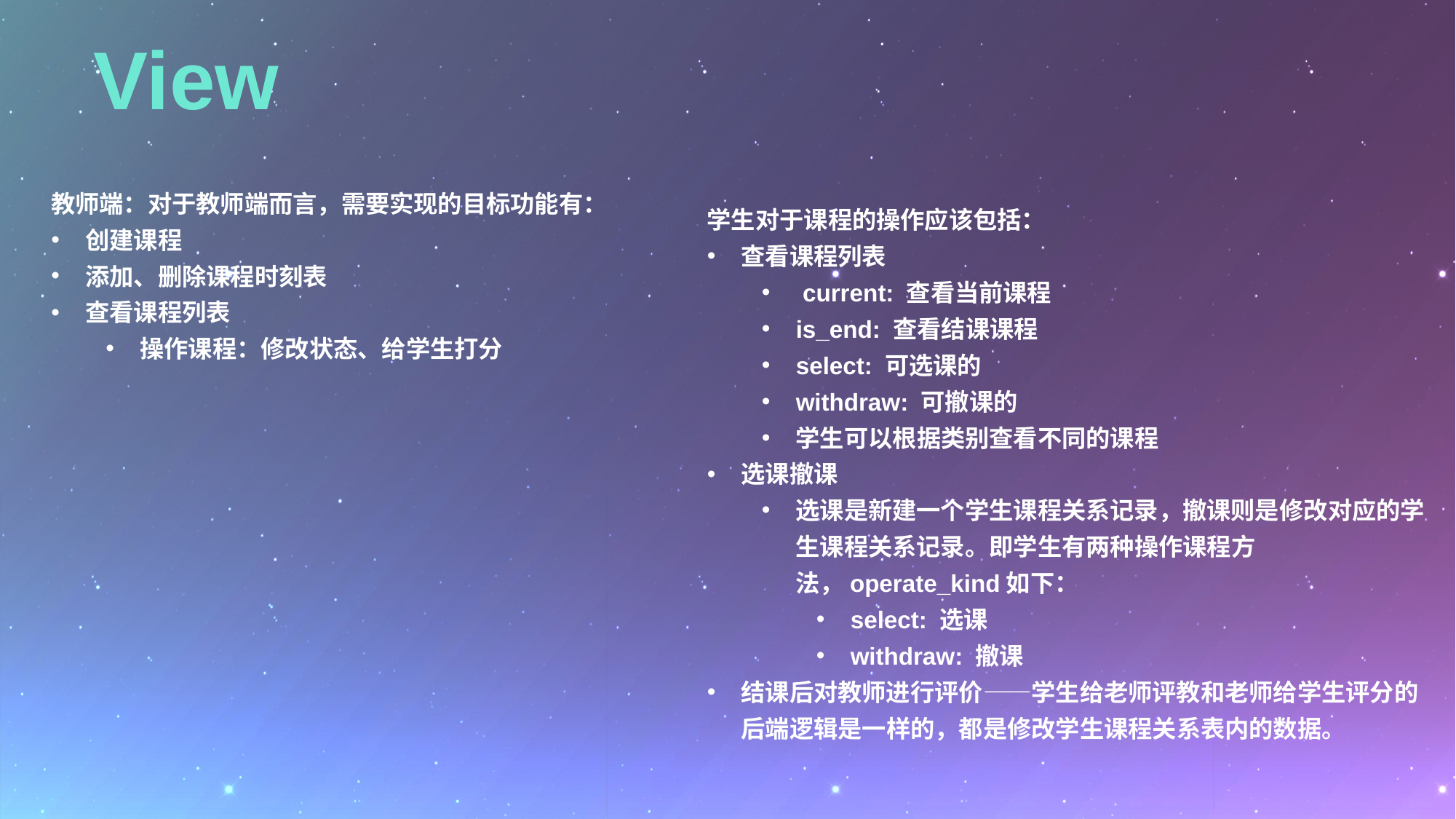

View

教师端：对于教师端而言，需要实现的目标功能有：
创建课程
添加、删除课程时刻表
查看课程列表
操作课程：修改状态、给学生打分
学生对于课程的操作应该包括：
查看课程列表
 current: 查看当前课程
is_end: 查看结课课程
select: 可选课的
withdraw: 可撤课的
学生可以根据类别查看不同的课程
选课撤课
选课是新建一个学生课程关系记录，撤课则是修改对应的学生课程关系记录。即学生有两种操作课程方法，operate_kind如下：
select: 选课
withdraw: 撤课
结课后对教师进行评价——学生给老师评教和老师给学生评分的后端逻辑是一样的，都是修改学生课程关系表内的数据。